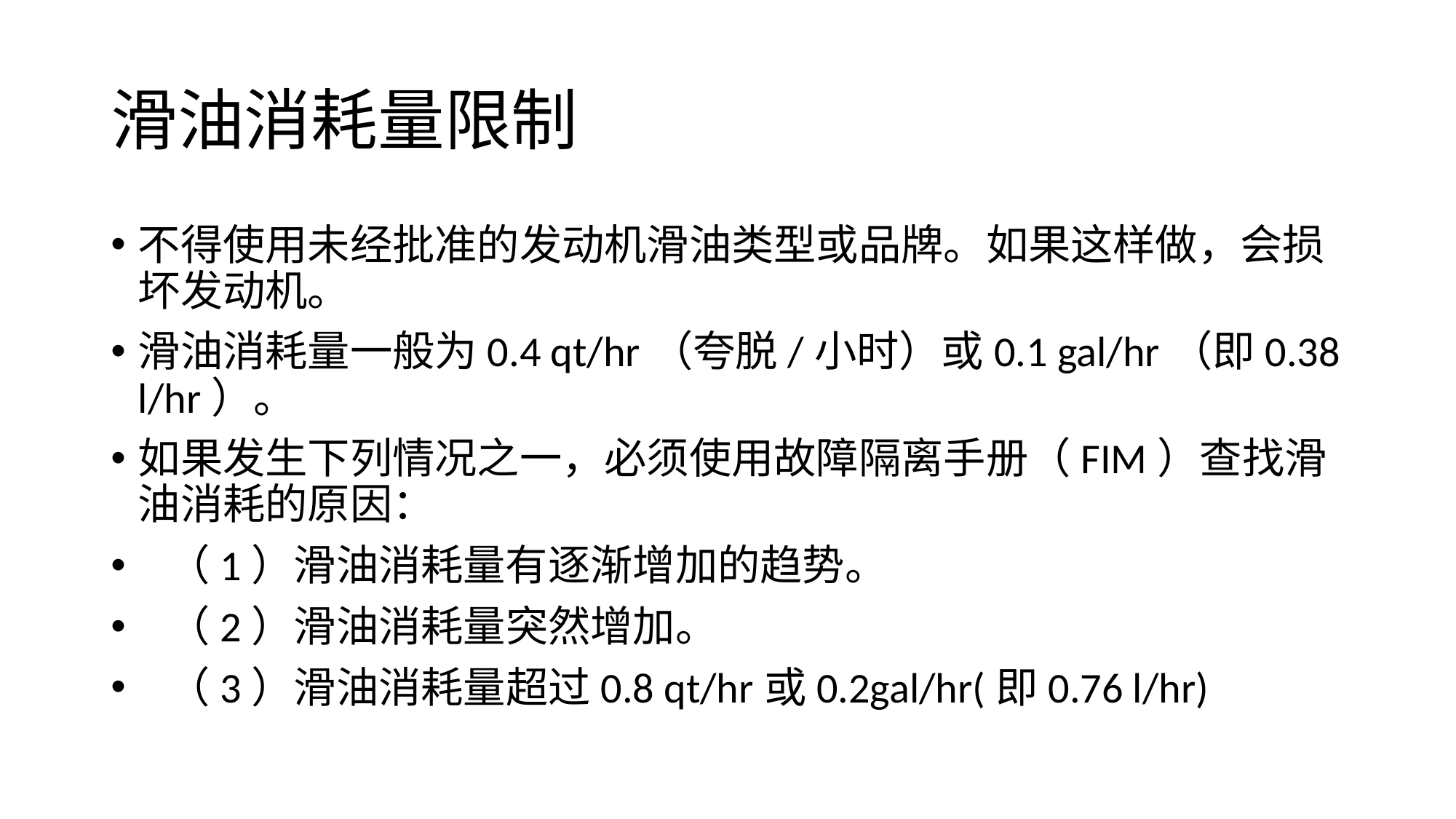

# 滑油消耗量限制
不得使用未经批准的发动机滑油类型或品牌。如果这样做，会损坏发动机。
滑油消耗量一般为0.4 qt/hr（夸脱/小时）或0.1 gal/hr（即0.38 l/hr）。
如果发生下列情况之一，必须使用故障隔离手册（FIM）查找滑油消耗的原因：
  （1）滑油消耗量有逐渐增加的趋势。
  （2）滑油消耗量突然增加。
  （3）滑油消耗量超过0.8 qt/hr或0.2gal/hr(即0.76 l/hr)